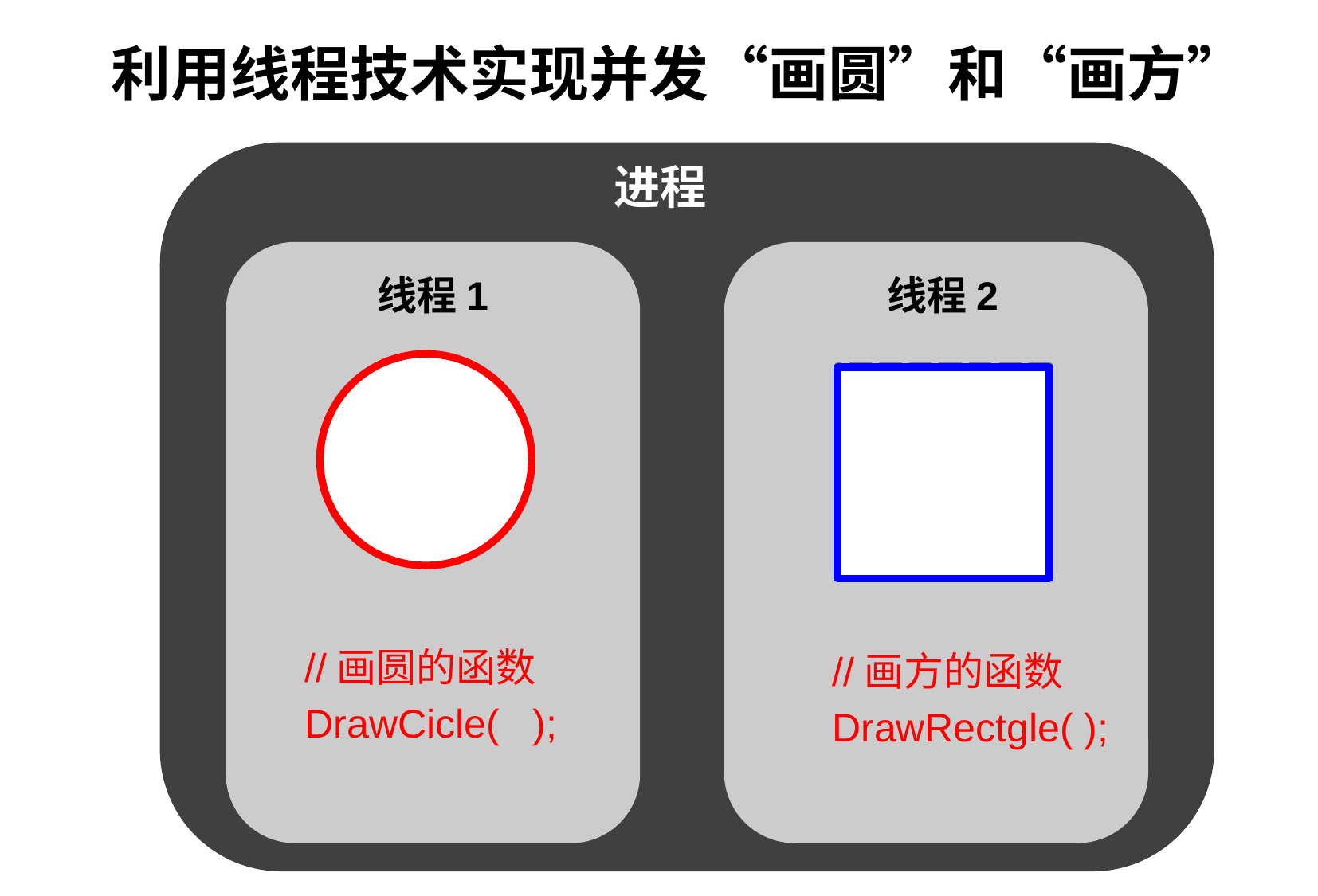

利用线程技术实现并发“画圆”和“画方”

进程

线程1

线程2

//画圆的函数
DrawCicle(   );
//画方的函数
DrawRectgle( );